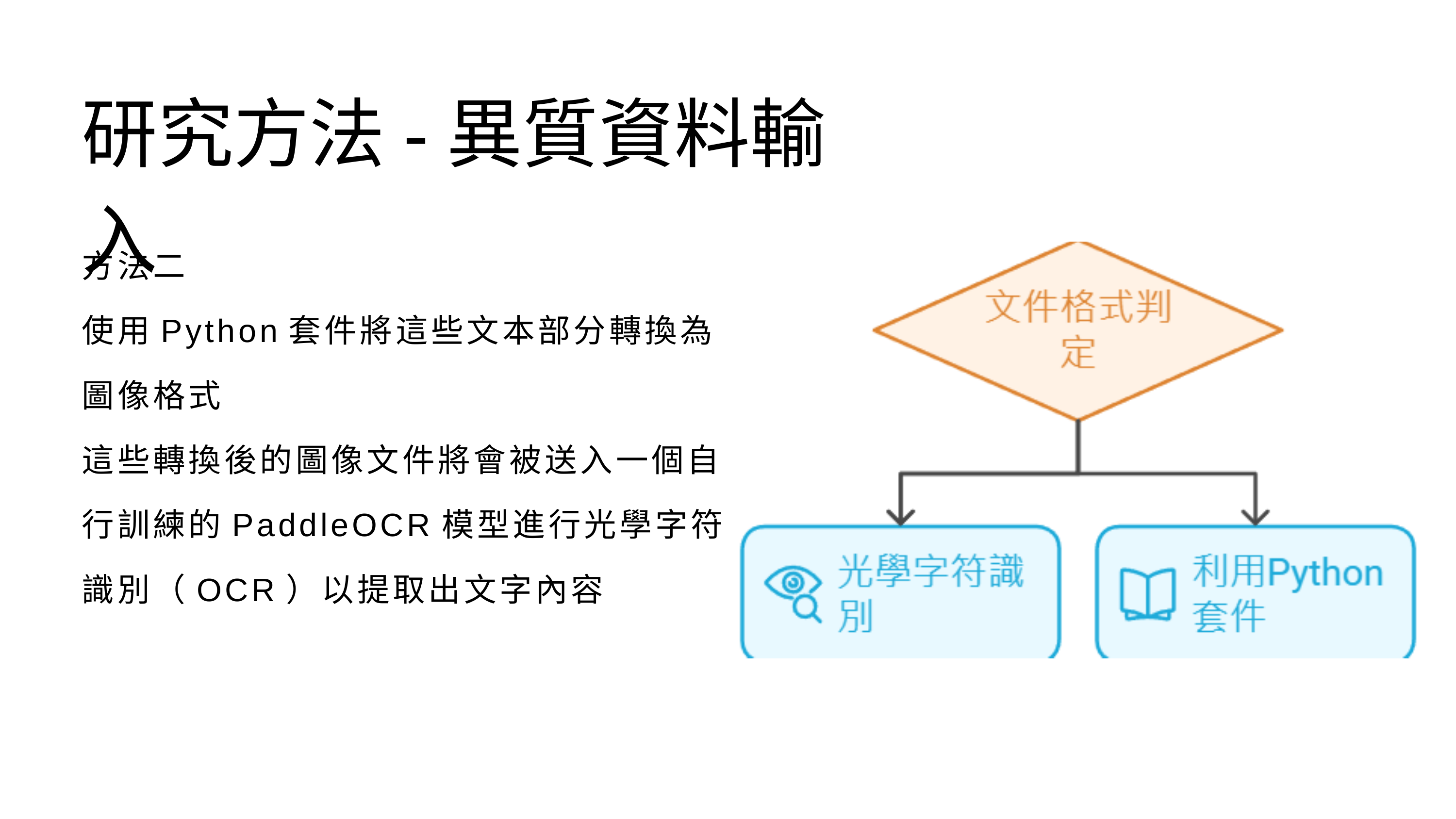

研究方法-異質資料輸入
方法二
使用Python套件將這些文本部分轉換為圖像格式
這些轉換後的圖像文件將會被送入一個自行訓練的PaddleOCR模型進行光學字符識別（OCR）以提取出文字內容